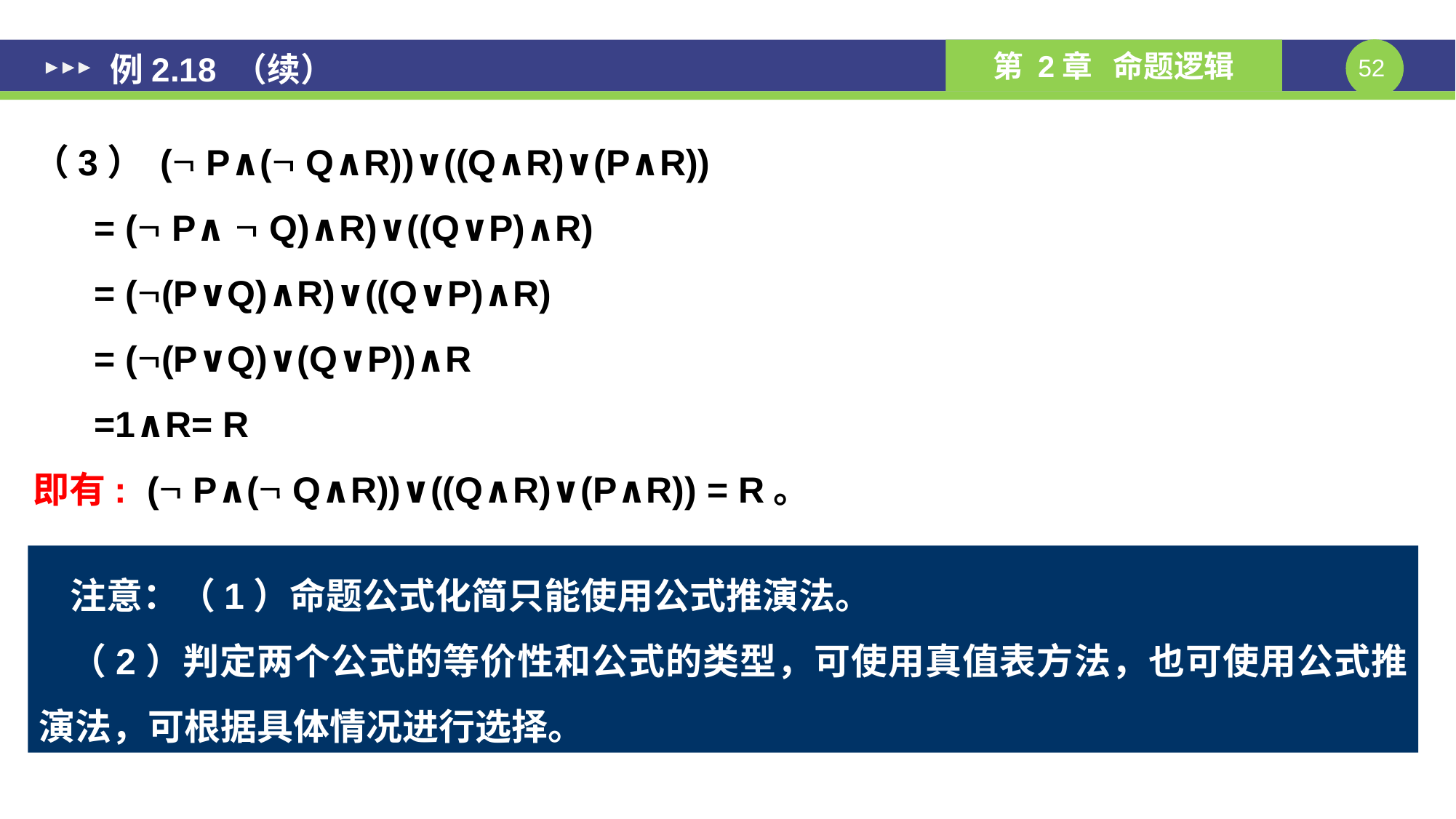

例2.18 （续）
（3） (¬ P∧(¬ Q∧R))∨((Q∧R)∨(P∧R))
      = (¬ P∧ ¬ Q)∧R)∨((Q∨P)∧R)
      = (¬(P∨Q)∧R)∨((Q∨P)∧R)
      = (¬(P∨Q)∨(Q∨P))∧R
      =1∧R= R
即有:  (¬ P∧(¬ Q∧R))∨((Q∧R)∨(P∧R)) = R。
注意：（1）命题公式化简只能使用公式推演法。
（2）判定两个公式的等价性和公式的类型，可使用真值表方法，也可使用公式推演法，可根据具体情况进行选择。